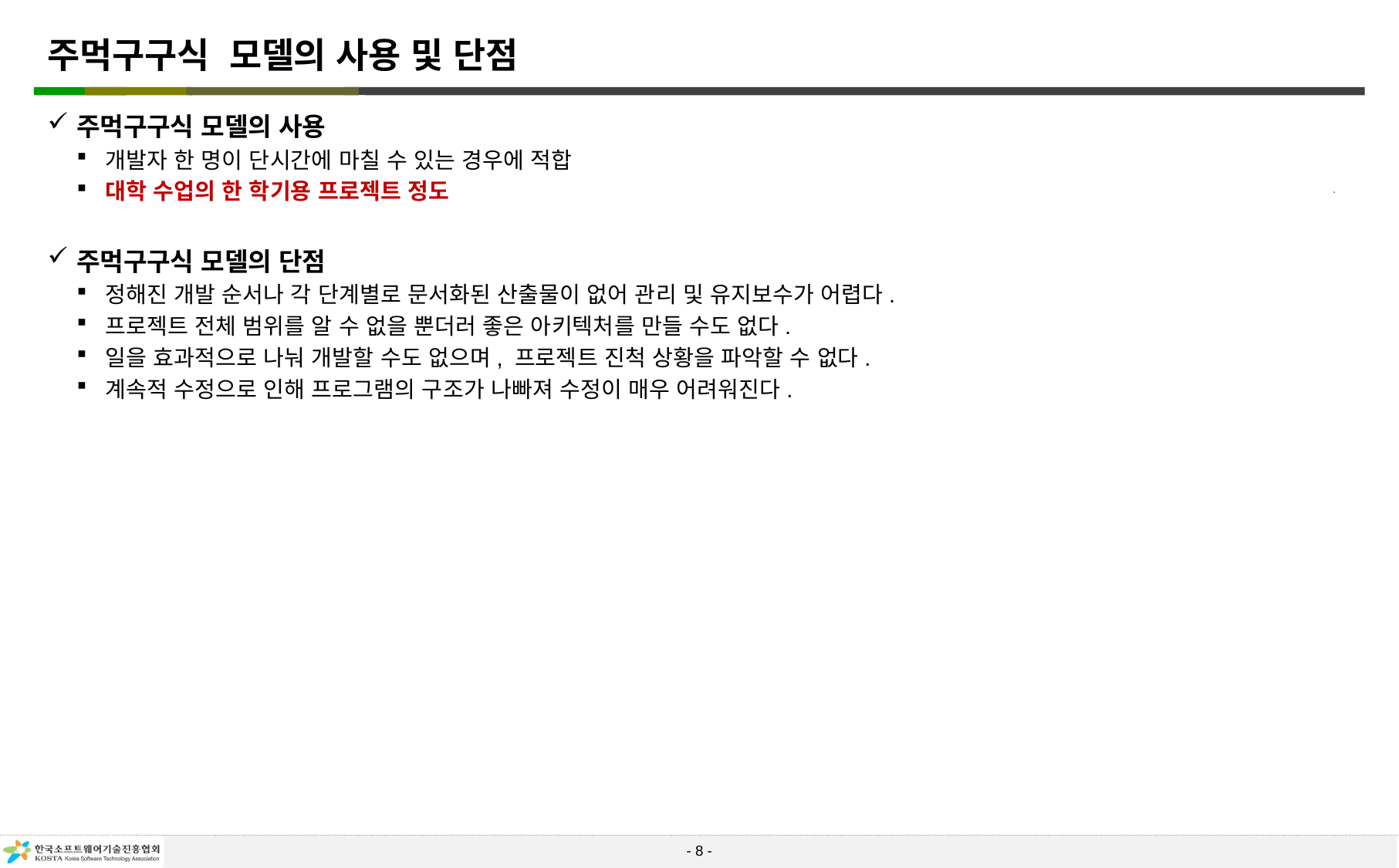

# 주먹구구식  모델의 사용 및 단점
주먹구구식 모델의 사용
개발자 한 명이 단시간에 마칠 수 있는 경우에 적합
대학 수업의 한 학기용 프로젝트 정도

주먹구구식 모델의 단점
정해진 개발 순서나 각 단계별로 문서화된 산출물이 없어 관리 및 유지보수가 어렵다.
프로젝트 전체 범위를 알 수 없을 뿐더러 좋은 아키텍처를 만들 수도 없다.
일을 효과적으로 나눠 개발할 수도 없으며, 프로젝트 진척 상황을 파악할 수 없다.
계속적 수정으로 인해 프로그램의 구조가 나빠져 수정이 매우 어려워진다.